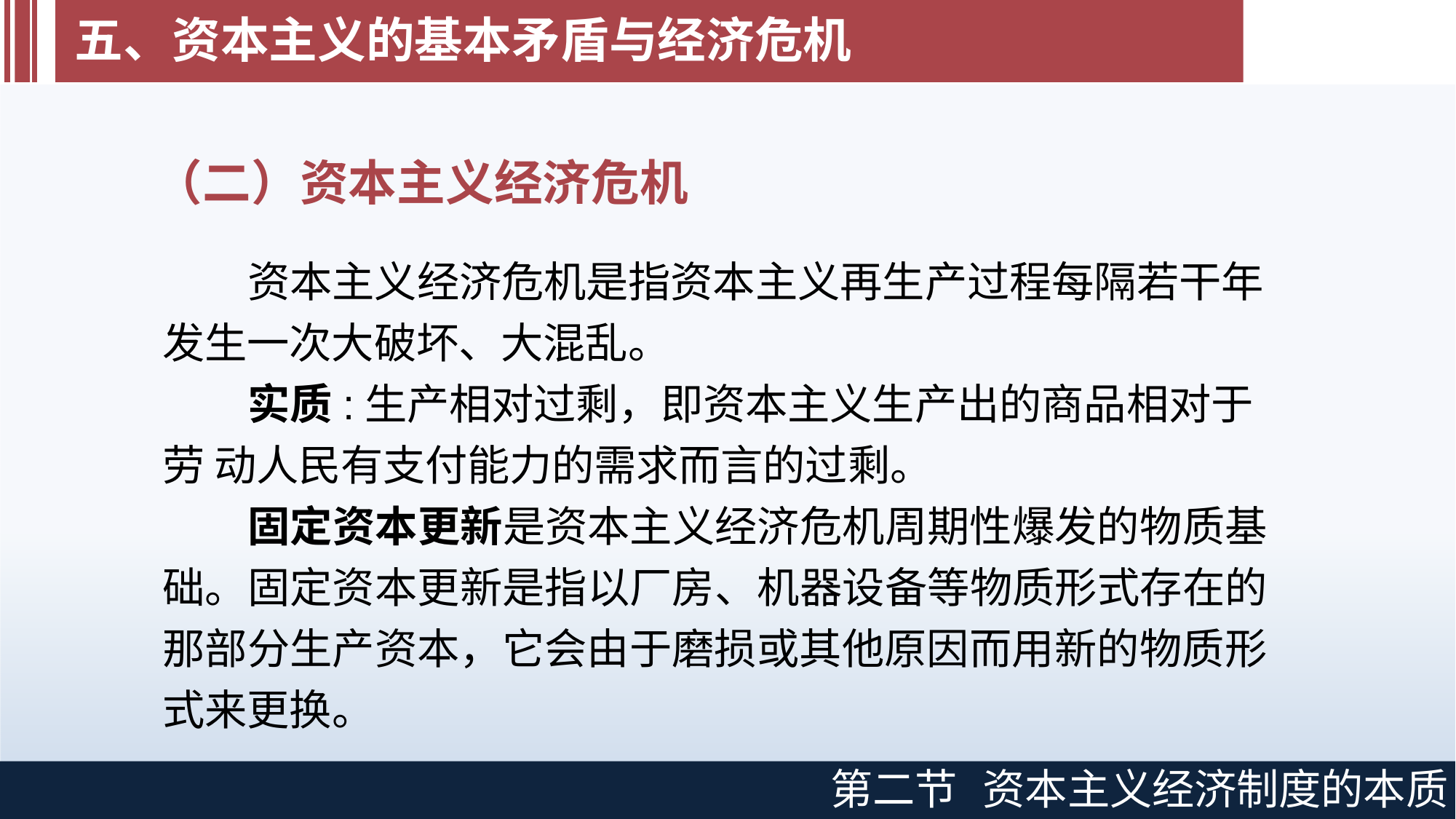

# 五、资本主义的基本矛盾与经济危机

（二）资本主义经济危机
资本主义经济危机是指资本主义再生产过程每隔若干年 发生一次大破坏、大混乱。
实质:生产相对过剩，即资本主义生产出的商品相对于劳 动人民有支付能力的需求而言的过剩。
固定资本更新是资本主义经济危机周期性爆发的物质基 础。固定资本更新是指以厂房、机器设备等物质形式存在的 那部分生产资本，它会由于磨损或其他原因而用新的物质形 式来更换。
第二节
资本主义经济制度的本质